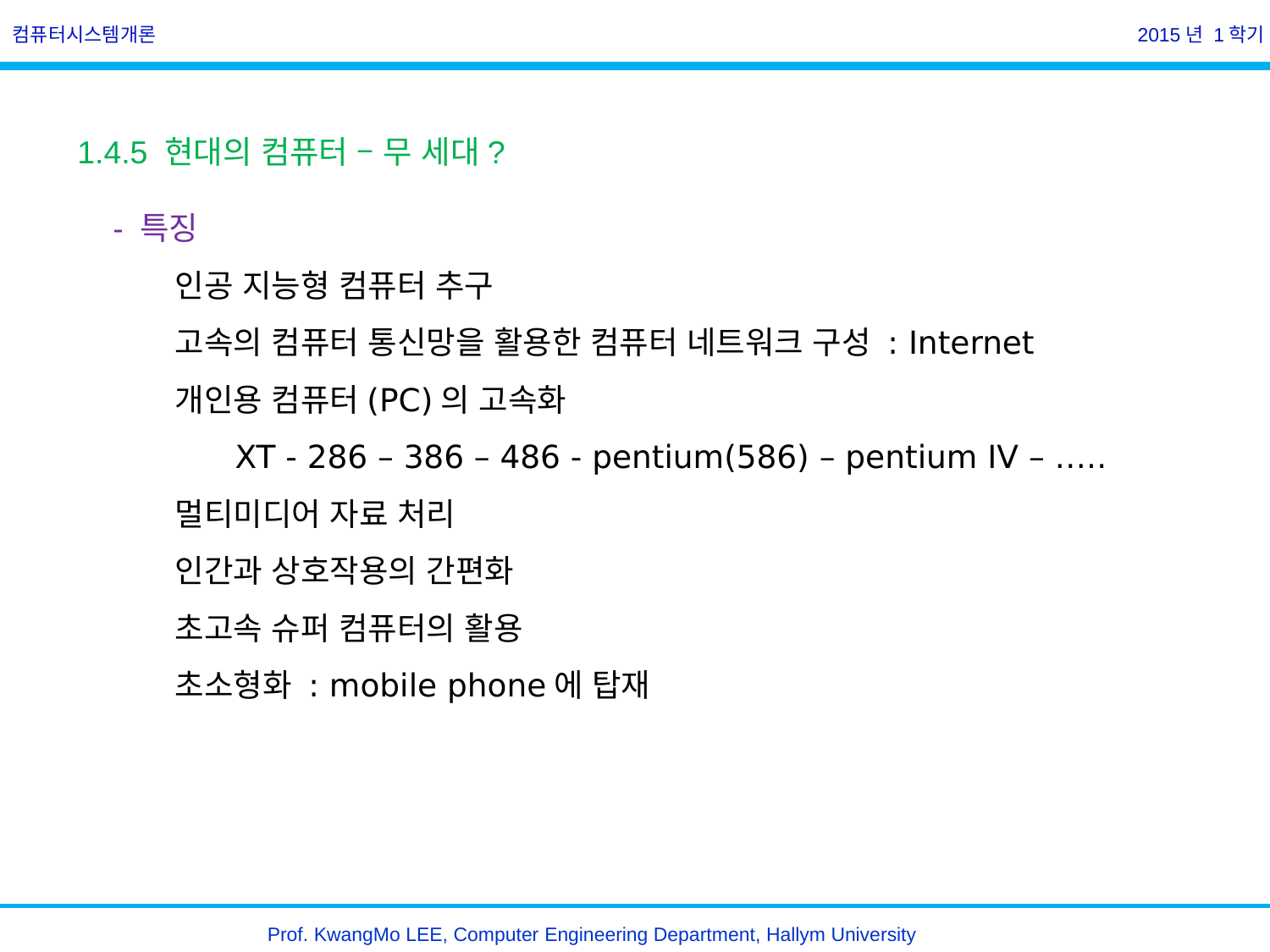

컴퓨터시스템개론
2015년 1학기
1.4.5 현대의 컴퓨터 – 무 세대?

    - 특징
   인공 지능형 컴퓨터 추구
   고속의 컴퓨터 통신망을 활용한 컴퓨터 네트워크 구성 : Internet
   개인용 컴퓨터(PC)의 고속화
   XT - 286 – 386 – 486 - pentium(586) – pentium IV – …..
   멀티미디어 자료 처리
   인간과 상호작용의 간편화
   초고속 슈퍼 컴퓨터의 활용
   초소형화 : mobile phone에 탑재
Prof. KwangMo LEE, Computer Engineering Department, Hallym University